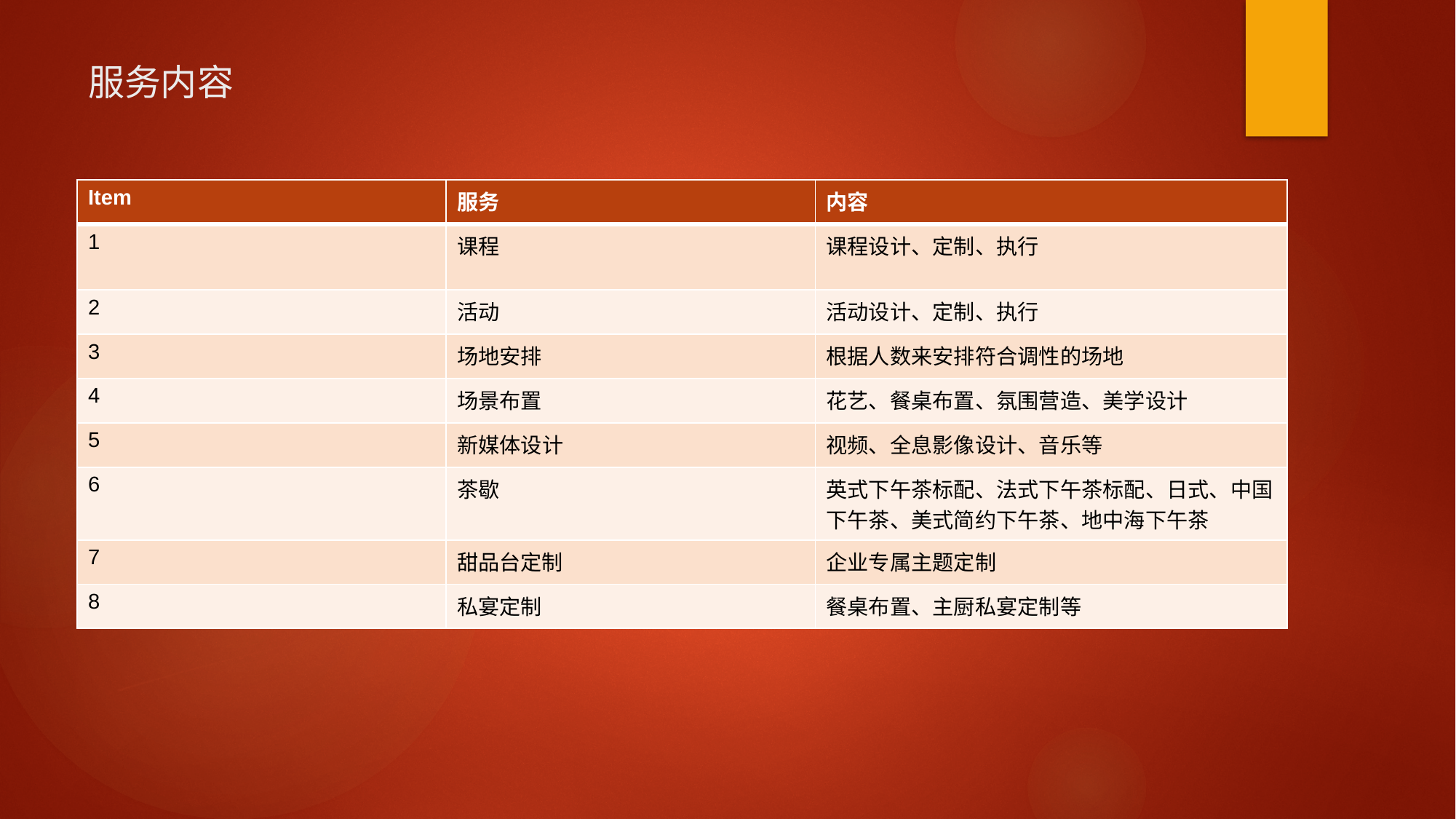

# 服务内容
| Item | 服务 | 内容 |
| --- | --- | --- |
| 1 | 课程 | 课程设计、定制、执行 |
| 2 | 活动 | 活动设计、定制、执行 |
| 3 | 场地安排 | 根据人数来安排符合调性的场地 |
| 4 | 场景布置 | 花艺、餐桌布置、氛围营造、美学设计 |
| 5 | 新媒体设计 | 视频、全息影像设计、音乐等 |
| 6 | 茶歇 | 英式下午茶标配、法式下午茶标配、日式、中国下午茶、美式简约下午茶、地中海下午茶 |
| 7 | 甜品台定制 | 企业专属主题定制 |
| 8 | 私宴定制 | 餐桌布置、主厨私宴定制等 |